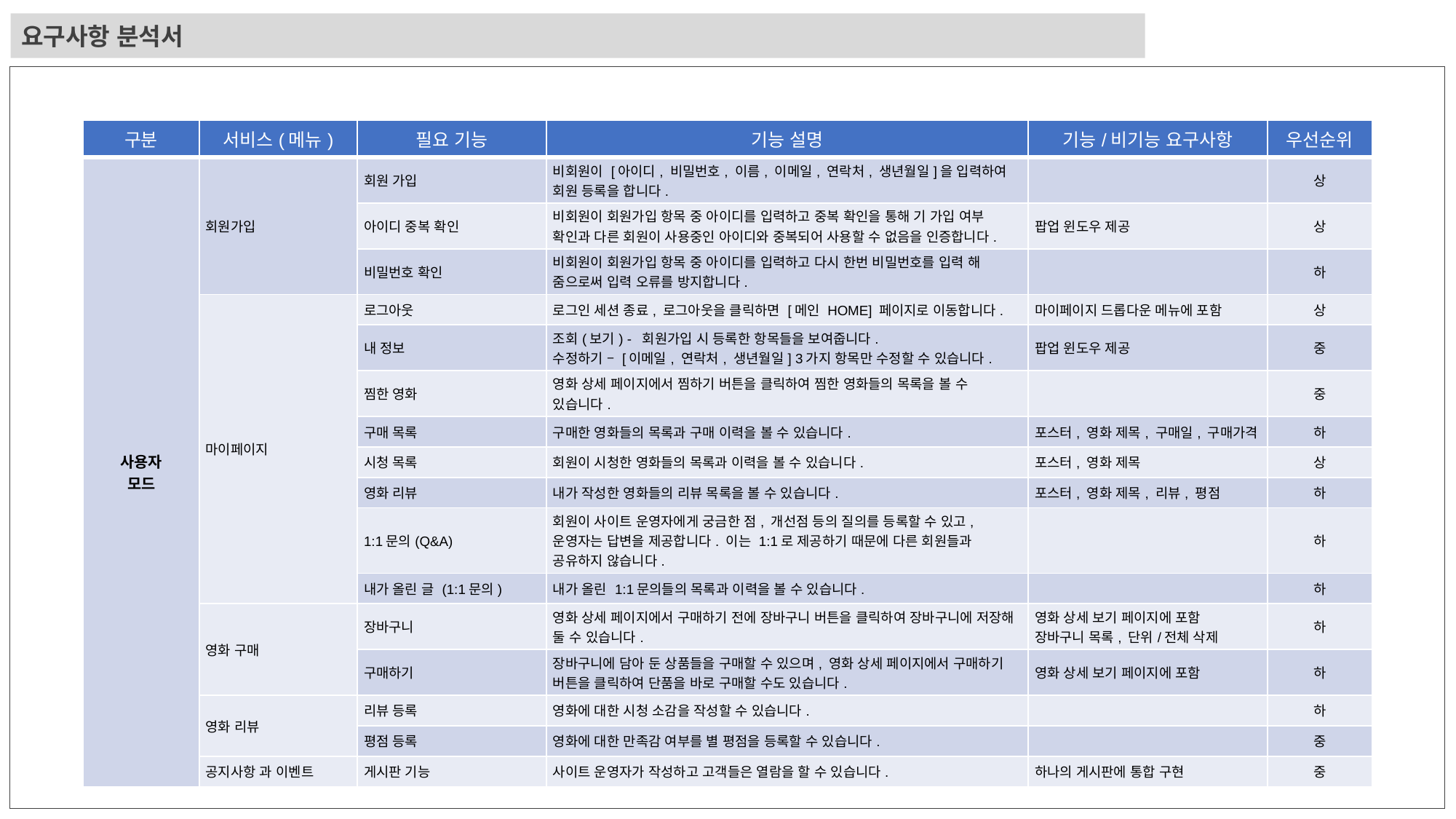

요구사항 분석서

| 구분 | 서비스(메뉴) | 필요 기능 | 기능 설명 | 기능/비기능 요구사항 | 우선순위 |
| --- | --- | --- | --- | --- | --- |
| 사용자 모드 | 회원가입 | 회원 가입 | 비회원이 [아이디, 비밀번호, 이름, 이메일, 연락처, 생년월일]을 입력하여 회원 등록을 합니다. |  | 상 |
|  |  | 아이디 중복 확인 | 비회원이 회원가입 항목 중 아이디를 입력하고 중복 확인을 통해 기 가입 여부 확인과 다른 회원이 사용중인 아이디와 중복되어 사용할 수 없음을 인증합니다. | 팝업 윈도우 제공 | 상 |
|  |  | 비밀번호 확인 | 비회원이 회원가입 항목 중 아이디를 입력하고 다시 한번 비밀번호를 입력 해 줌으로써 입력 오류를 방지합니다. |  | 하 |
|  | 마이페이지 | 로그아웃 | 로그인 세션 종료, 로그아웃을 클릭하면 [메인 HOME] 페이지로 이동합니다. | 마이페이지 드롭다운 메뉴에 포함 | 상 |
|  |  | 내 정보 | 조회(보기) - 회원가입 시 등록한 항목들을 보여줍니다. 수정하기 – [이메일, 연락처, 생년월일] 3가지 항목만 수정할 수 있습니다. | 팝업 윈도우 제공 | 중 |
|  |  | 찜한 영화 | 영화 상세 페이지에서 찜하기 버튼을 클릭하여 찜한 영화들의 목록을 볼 수 있습니다. |  | 중 |
|  |  | 구매 목록 | 구매한 영화들의 목록과 구매 이력을 볼 수 있습니다. | 포스터, 영화 제목, 구매일, 구매가격 | 하 |
|  |  | 시청 목록 | 회원이 시청한 영화들의 목록과 이력을 볼 수 있습니다. | 포스터, 영화 제목 | 상 |
|  |  | 영화 리뷰 | 내가 작성한 영화들의 리뷰 목록을 볼 수 있습니다. | 포스터, 영화 제목, 리뷰, 평점 | 하 |
|  |  | 1:1문의(Q&A) | 회원이 사이트 운영자에게 궁금한 점, 개선점 등의 질의를 등록할 수 있고, 운영자는 답변을 제공합니다. 이는 1:1로 제공하기 때문에 다른 회원들과 공유하지 않습니다. |  | 하 |
|  |  | 내가 올린 글 (1:1문의) | 내가 올린 1:1문의들의 목록과 이력을 볼 수 있습니다. |  | 하 |
|  | 영화 구매 | 장바구니 | 영화 상세 페이지에서 구매하기 전에 장바구니 버튼을 클릭하여 장바구니에 저장해 둘 수 있습니다. | 영화 상세 보기 페이지에 포함 장바구니 목록, 단위/전체 삭제 | 하 |
|  |  | 구매하기 | 장바구니에 담아 둔 상품들을 구매할 수 있으며, 영화 상세 페이지에서 구매하기 버튼을 클릭하여 단품을 바로 구매할 수도 있습니다. | 영화 상세 보기 페이지에 포함 | 하 |
|  | 영화 리뷰 | 리뷰 등록 | 영화에 대한 시청 소감을 작성할 수 있습니다. |  | 하 |
|  |  | 평점 등록 | 영화에 대한 만족감 여부를 별 평점을 등록할 수 있습니다. |  | 중 |
|  | 공지사항 과 이벤트 | 게시판 기능 | 사이트 운영자가 작성하고 고객들은 열람을 할 수 있습니다. | 하나의 게시판에 통합 구현 | 중 |